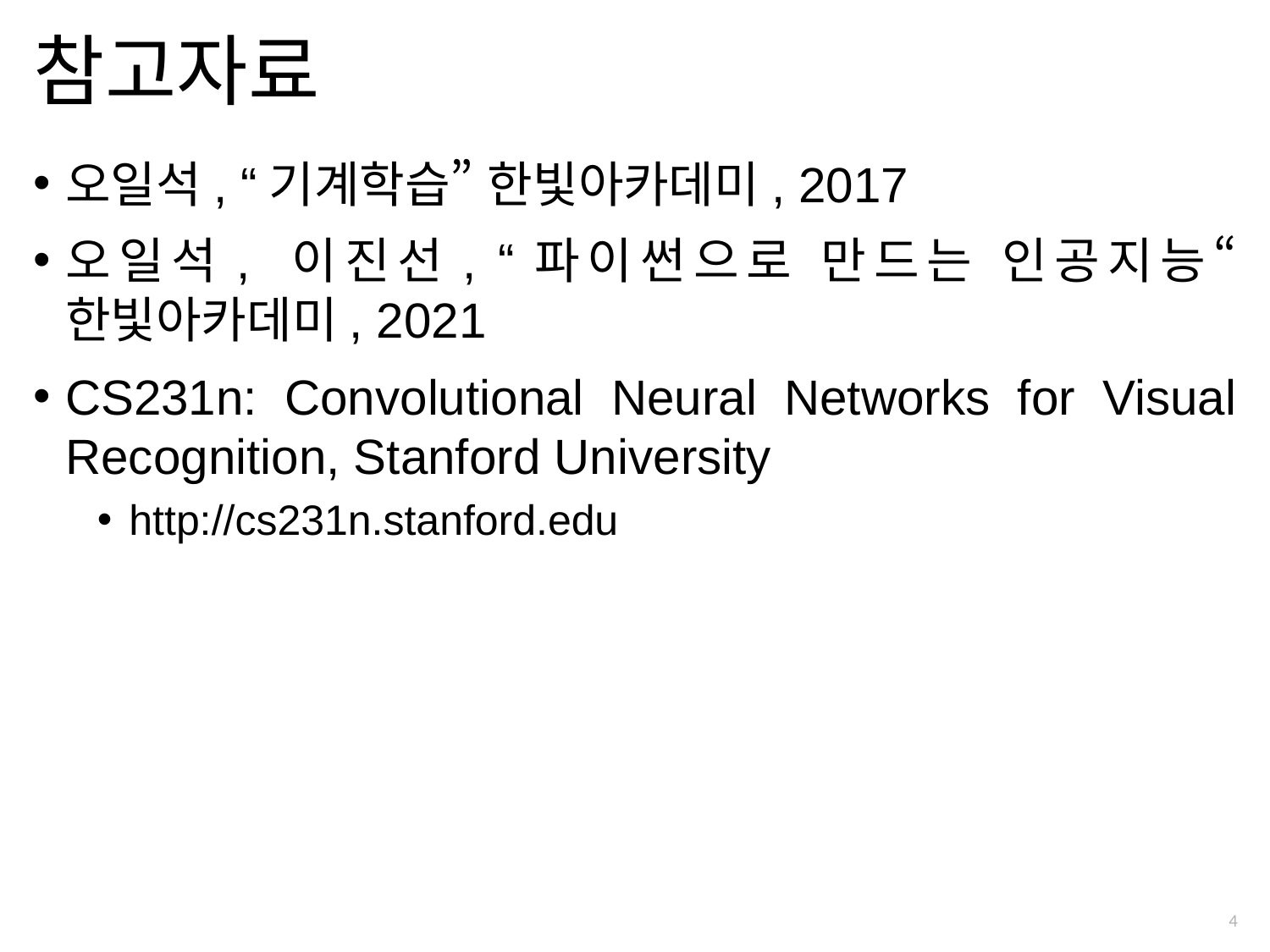

# 참고자료
오일석, “기계학습” 한빛아카데미, 2017
오일석, 이진선, “파이썬으로 만드는 인공지능“ 한빛아카데미, 2021
CS231n: Convolutional Neural Networks for Visual Recognition, Stanford University
http://cs231n.stanford.edu

4